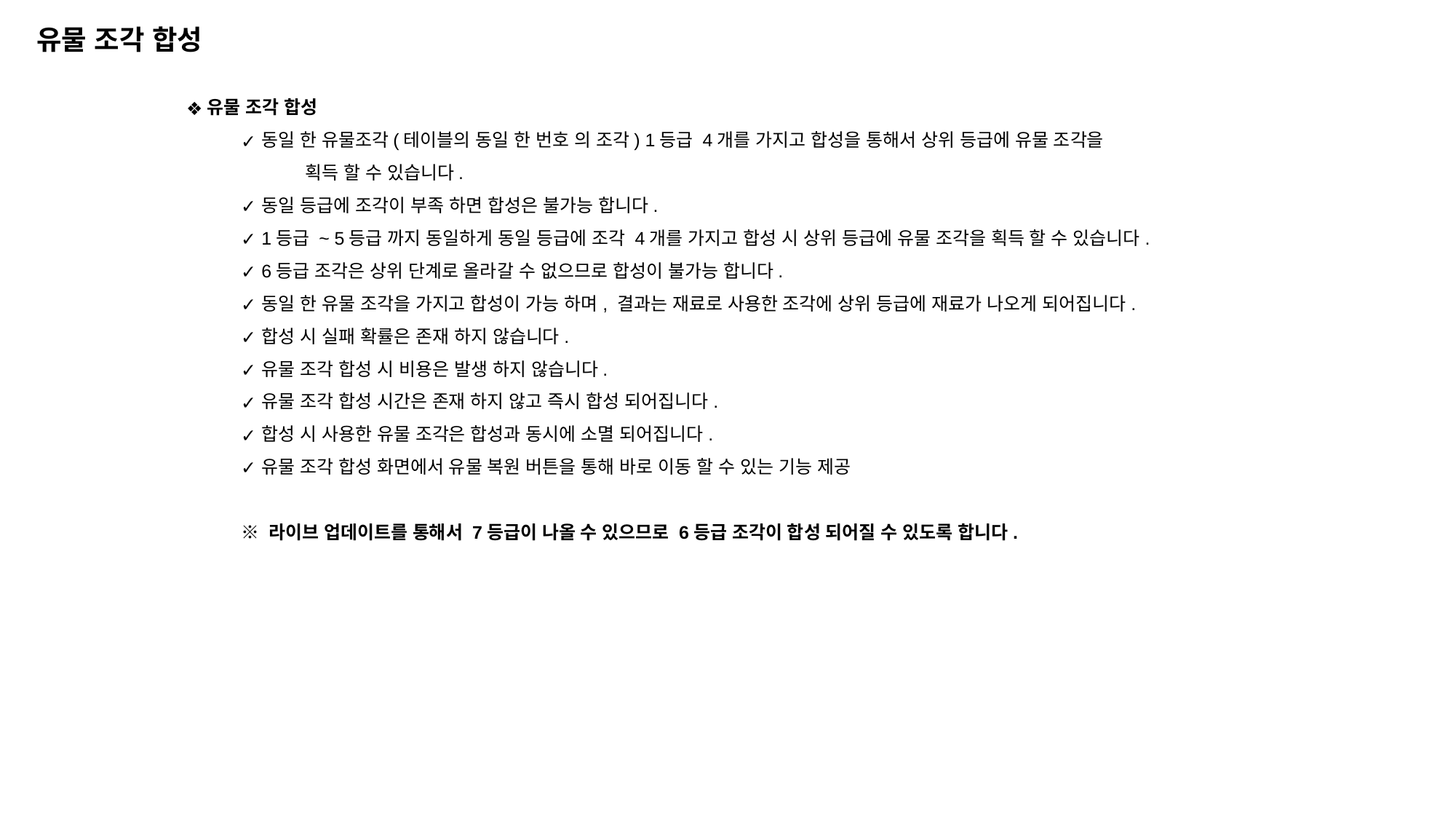

유물 조각 합성
유물 조각 합성
동일 한 유물조각(테이블의 동일 한 번호 의 조각) 1등급 4개를 가지고 합성을 통해서 상위 등급에 유물 조각을
 획득 할 수 있습니다.
동일 등급에 조각이 부족 하면 합성은 불가능 합니다.
1등급 ~ 5등급 까지 동일하게 동일 등급에 조각 4개를 가지고 합성 시 상위 등급에 유물 조각을 획득 할 수 있습니다.
6등급 조각은 상위 단계로 올라갈 수 없으므로 합성이 불가능 합니다.
동일 한 유물 조각을 가지고 합성이 가능 하며, 결과는 재료로 사용한 조각에 상위 등급에 재료가 나오게 되어집니다.
합성 시 실패 확률은 존재 하지 않습니다.
유물 조각 합성 시 비용은 발생 하지 않습니다.
유물 조각 합성 시간은 존재 하지 않고 즉시 합성 되어집니다.
합성 시 사용한 유물 조각은 합성과 동시에 소멸 되어집니다.
유물 조각 합성 화면에서 유물 복원 버튼을 통해 바로 이동 할 수 있는 기능 제공

※ 라이브 업데이트를 통해서 7등급이 나올 수 있으므로 6등급 조각이 합성 되어질 수 있도록 합니다.